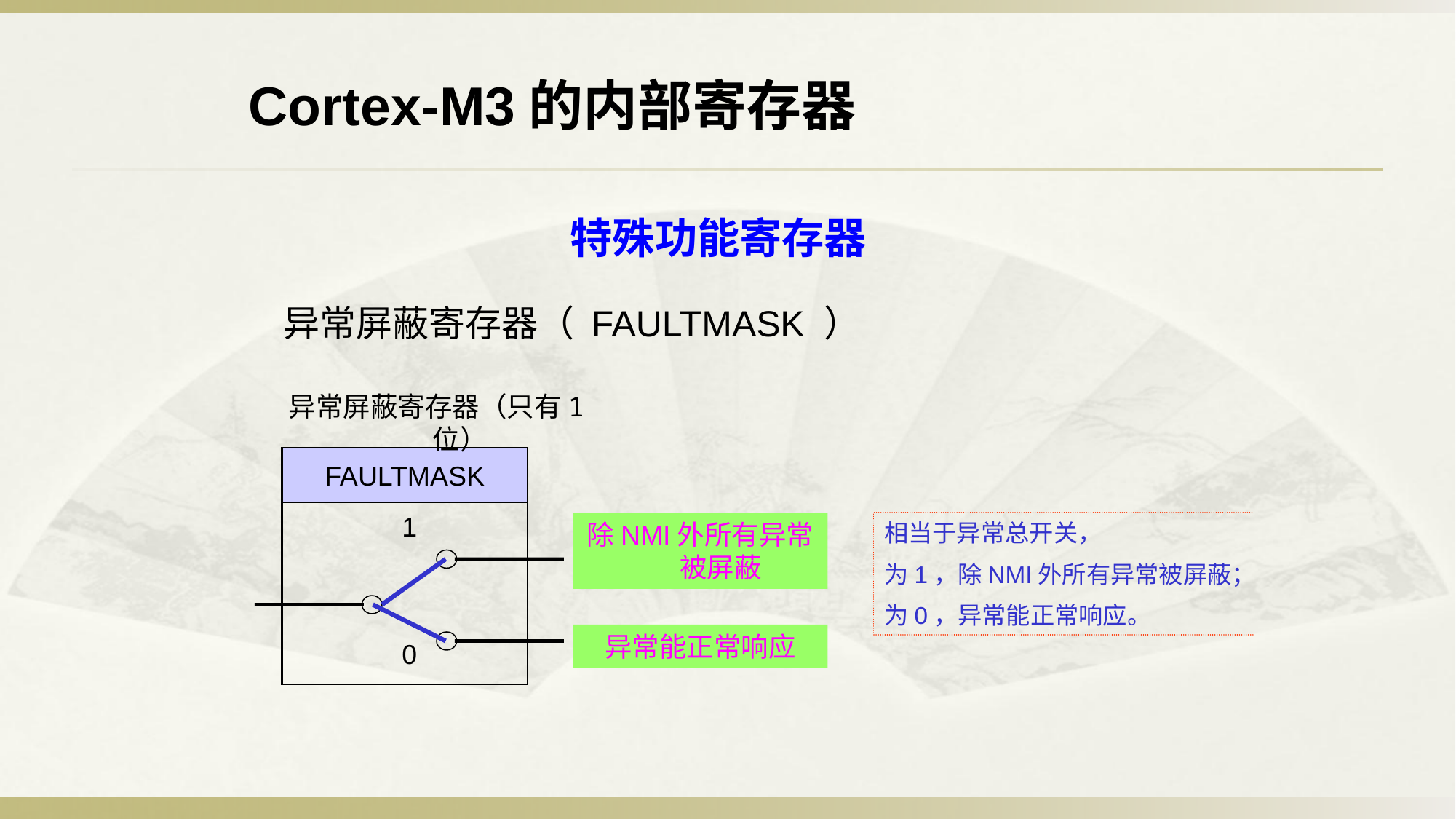

Cortex-M3的内部寄存器
特殊功能寄存器
异常屏蔽寄存器（ FAULTMASK ）
异常屏蔽寄存器（只有1位）

FAULTMASK
1
除NMI外所有异常被屏蔽
相当于异常总开关，
为1，除NMI外所有异常被屏蔽；
为0，异常能正常响应。

异常能正常响应
0